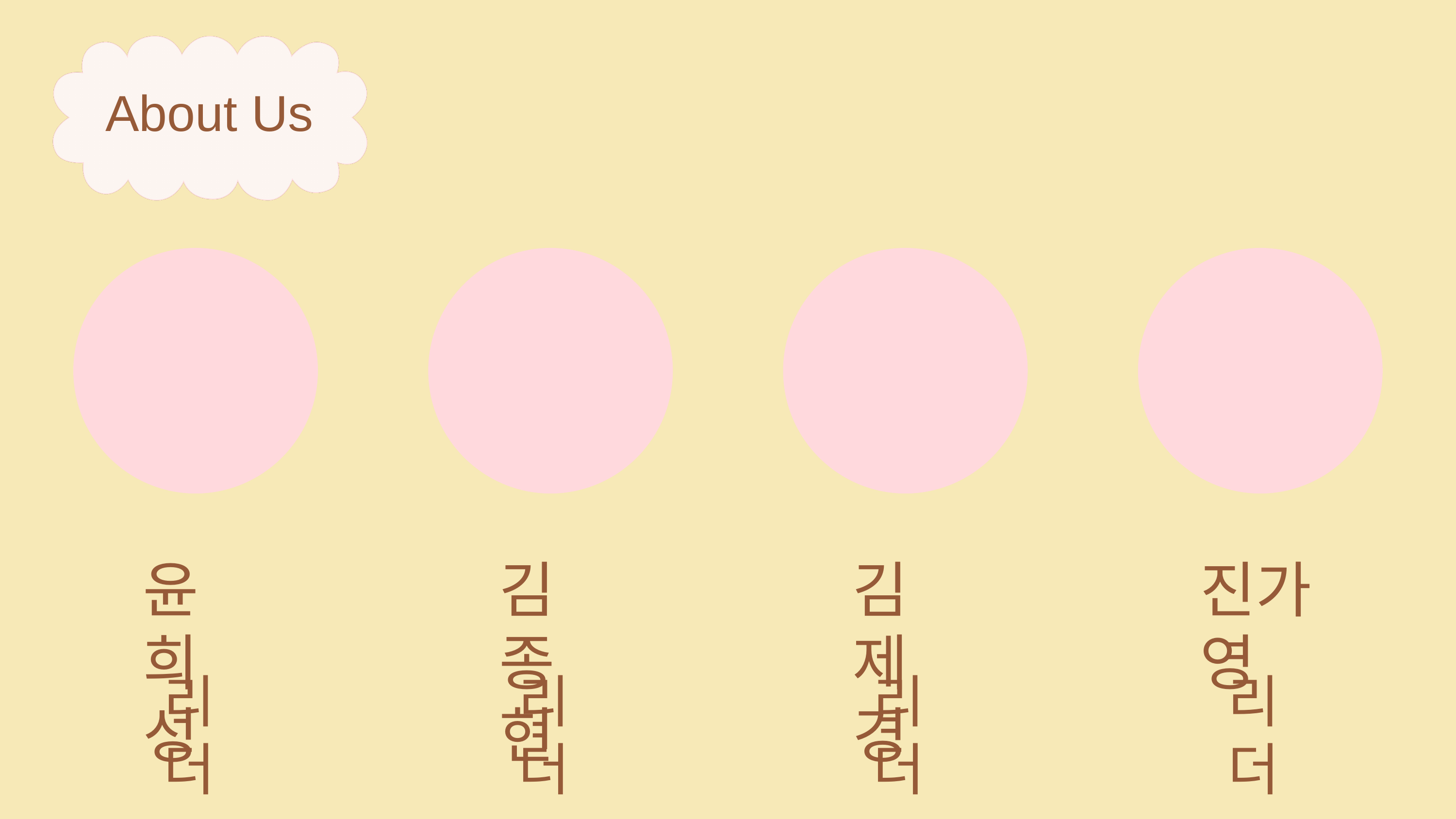

About Us

윤희성
김종현
김제경
진가영
리더
리더
리더
리더